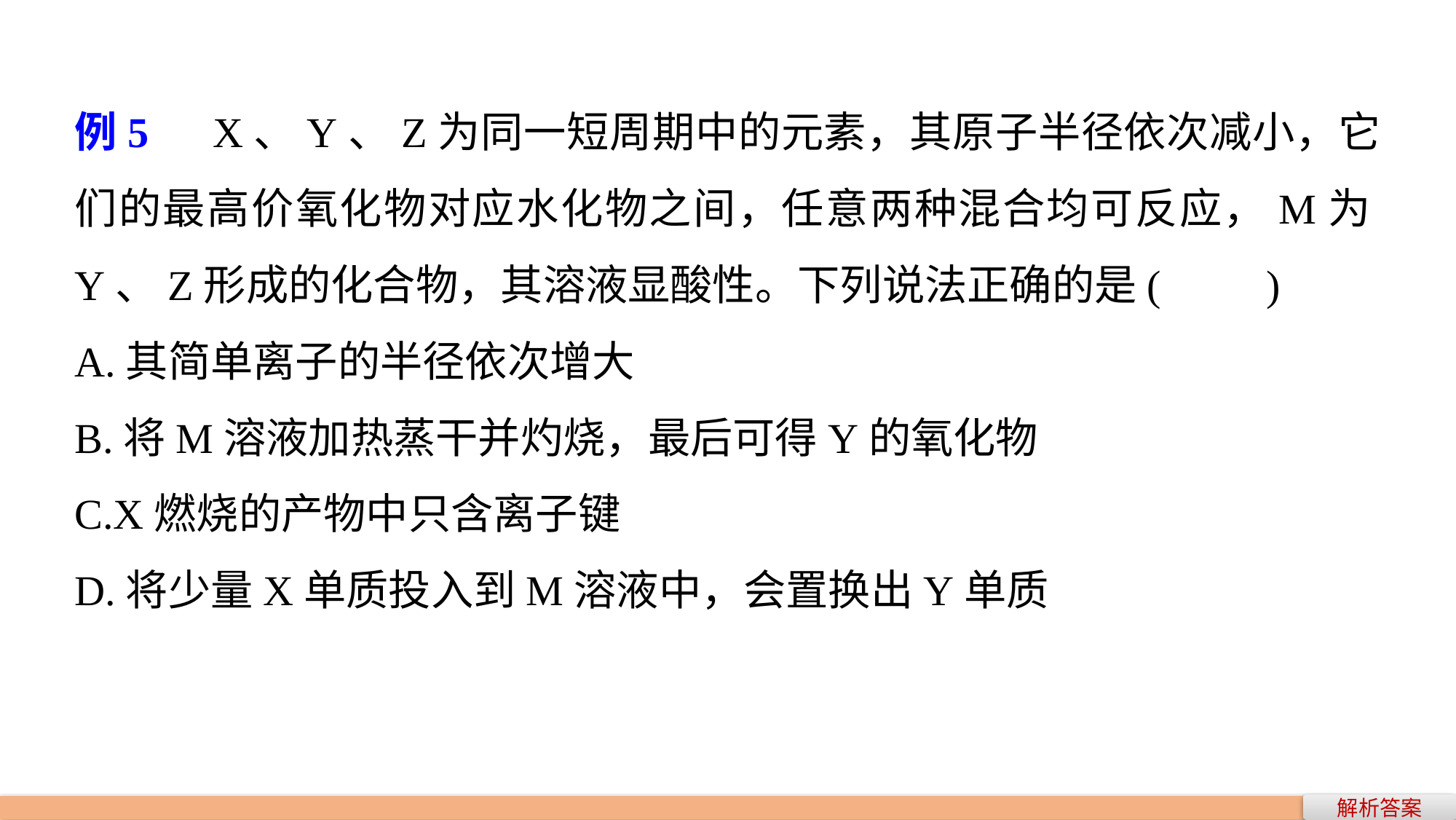

例5　X、Y、Z为同一短周期中的元素，其原子半径依次减小，它们的最高价氧化物对应水化物之间，任意两种混合均可反应，M为Y、Z形成的化合物，其溶液显酸性。下列说法正确的是(　　)
A.其简单离子的半径依次增大
B.将M溶液加热蒸干并灼烧，最后可得Y的氧化物
C.X燃烧的产物中只含离子键
D.将少量X单质投入到M溶液中，会置换出Y单质
解析答案